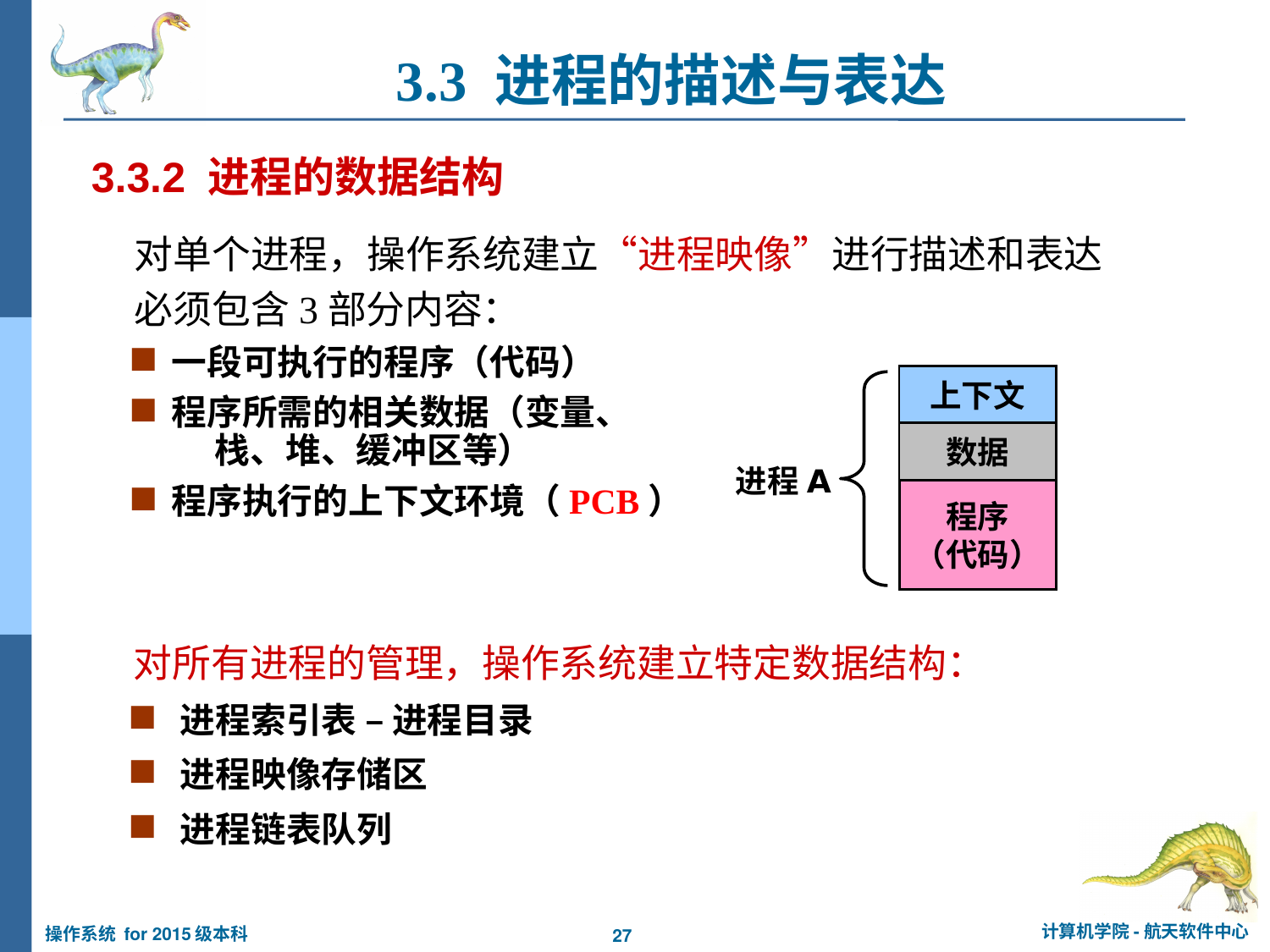

3.3 进程的描述与表达
3.3.2 进程的数据结构
对单个进程，操作系统建立“进程映像”进行描述和表达
必须包含3部分内容：
 一段可执行的程序（代码）
 程序所需的相关数据（变量、
          栈、堆、缓冲区等）
 程序执行的上下文环境（PCB）

上下文

数据
进程A
程序
（代码）
对所有进程的管理，操作系统建立特定数据结构：
 进程索引表 – 进程目录
 进程映像存储区
 进程链表队列